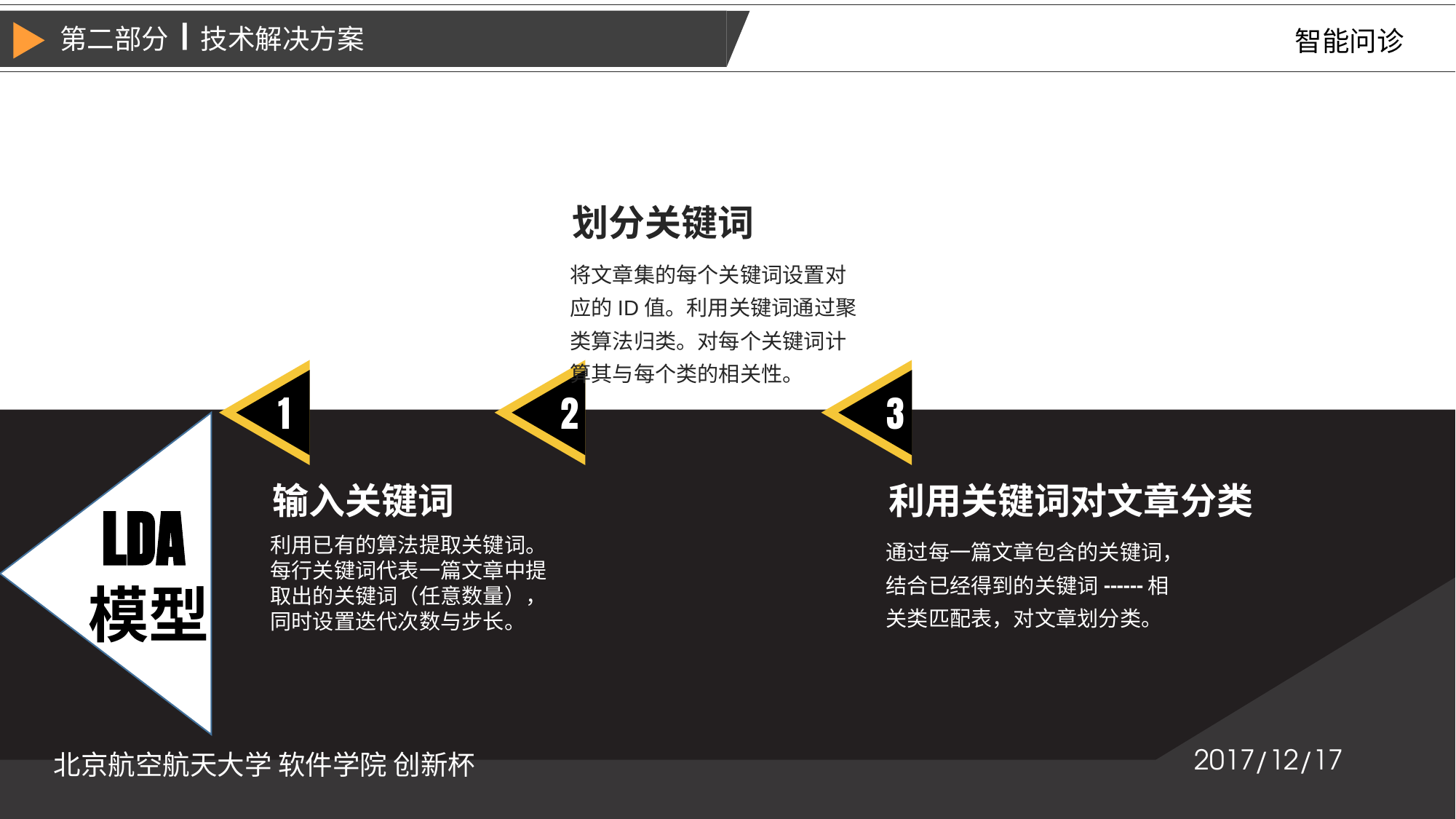

第二部分 | 技术解决方案
智能问诊

划分关键词
将文章集的每个关键词设置对应的ID值。利用关键词通过聚类算法归类。对每个关键词计算其与每个类的相关性。

1
2
3

输入关键词
利用关键词对文章分类
 LDA模型

利用已有的算法提取关键词。每行关键词代表一篇文章中提取出的关键词（任意数量），同时设置迭代次数与步长。
通过每一篇文章包含的关键词，结合已经得到的关键词------相关类匹配表，对文章划分类。
2017/12/17
北京航空航天大学 软件学院 创新杯